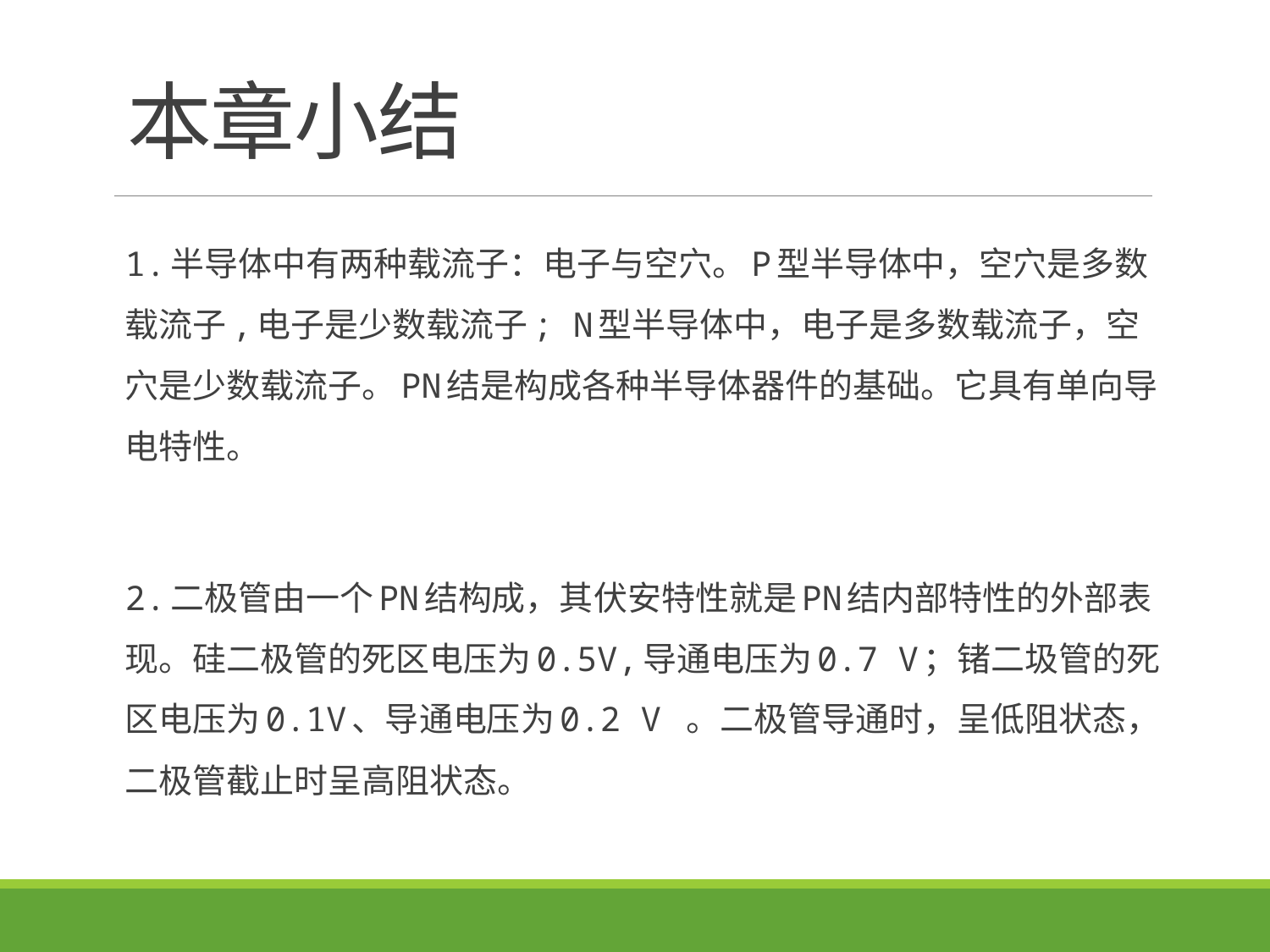

# 本章小结
1.半导体中有两种载流子：电子与空穴。P型半导体中，空穴是多数载流子,电子是少数载流子; N型半导体中，电子是多数载流子，空穴是少数载流子。PN结是构成各种半导体器件的基础。它具有单向导电特性。

2.二极管由一个PN结构成，其伏安特性就是PN结内部特性的外部表现。硅二极管的死区电压为0.5V,导通电压为0.7 V；锗二圾管的死区电压为0.1V、导通电压为0.2 V 。二极管导通时，呈低阻状态，二极管截止时呈高阻状态。